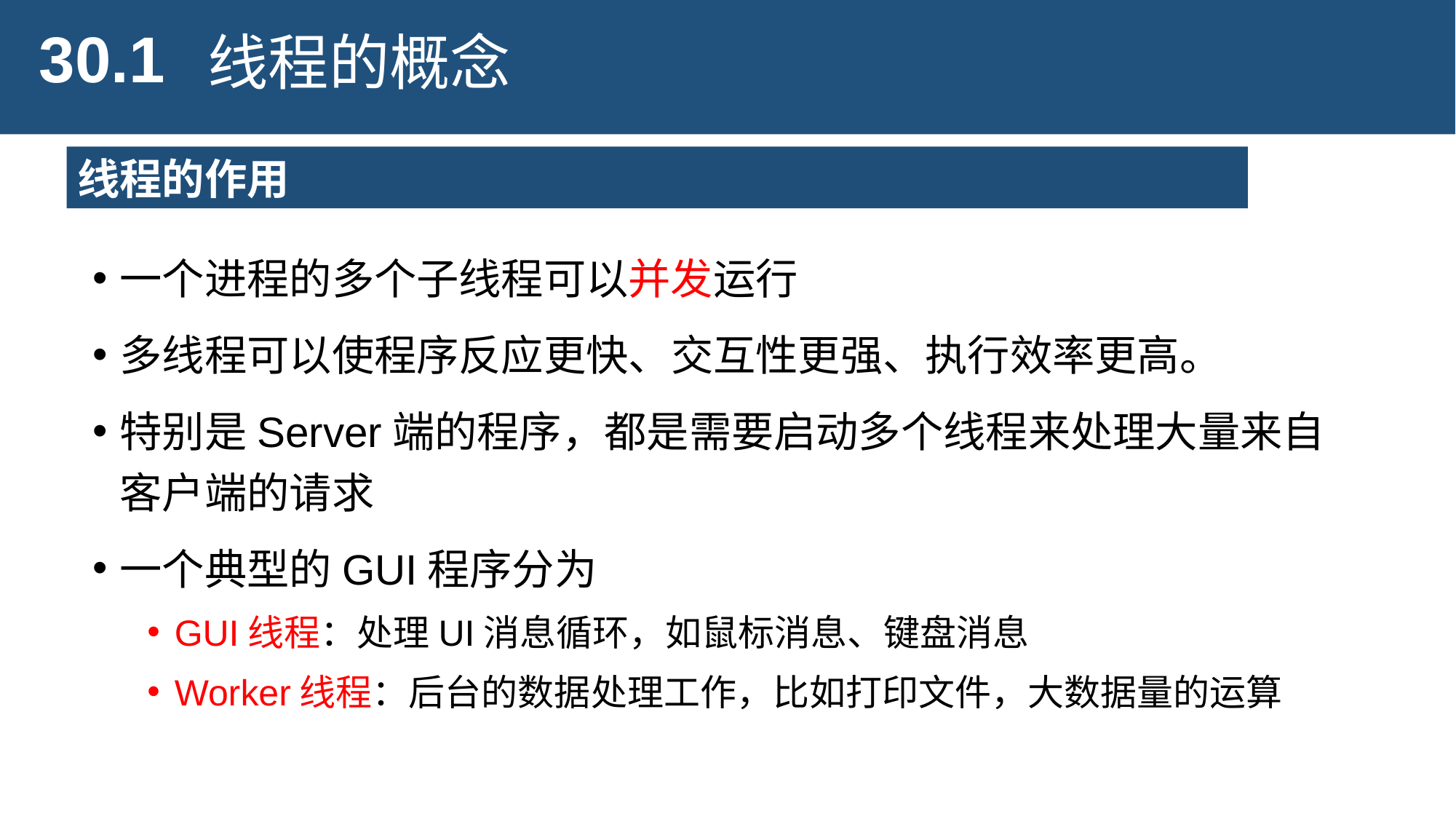

30.1
线程的概念
线程的作用
一个进程的多个子线程可以并发运行
多线程可以使程序反应更快、交互性更强、执行效率更高。
特别是Server端的程序，都是需要启动多个线程来处理大量来自客户端的请求
一个典型的GUI程序分为
GUI线程：处理UI消息循环，如鼠标消息、键盘消息
Worker线程：后台的数据处理工作，比如打印文件，大数据量的运算